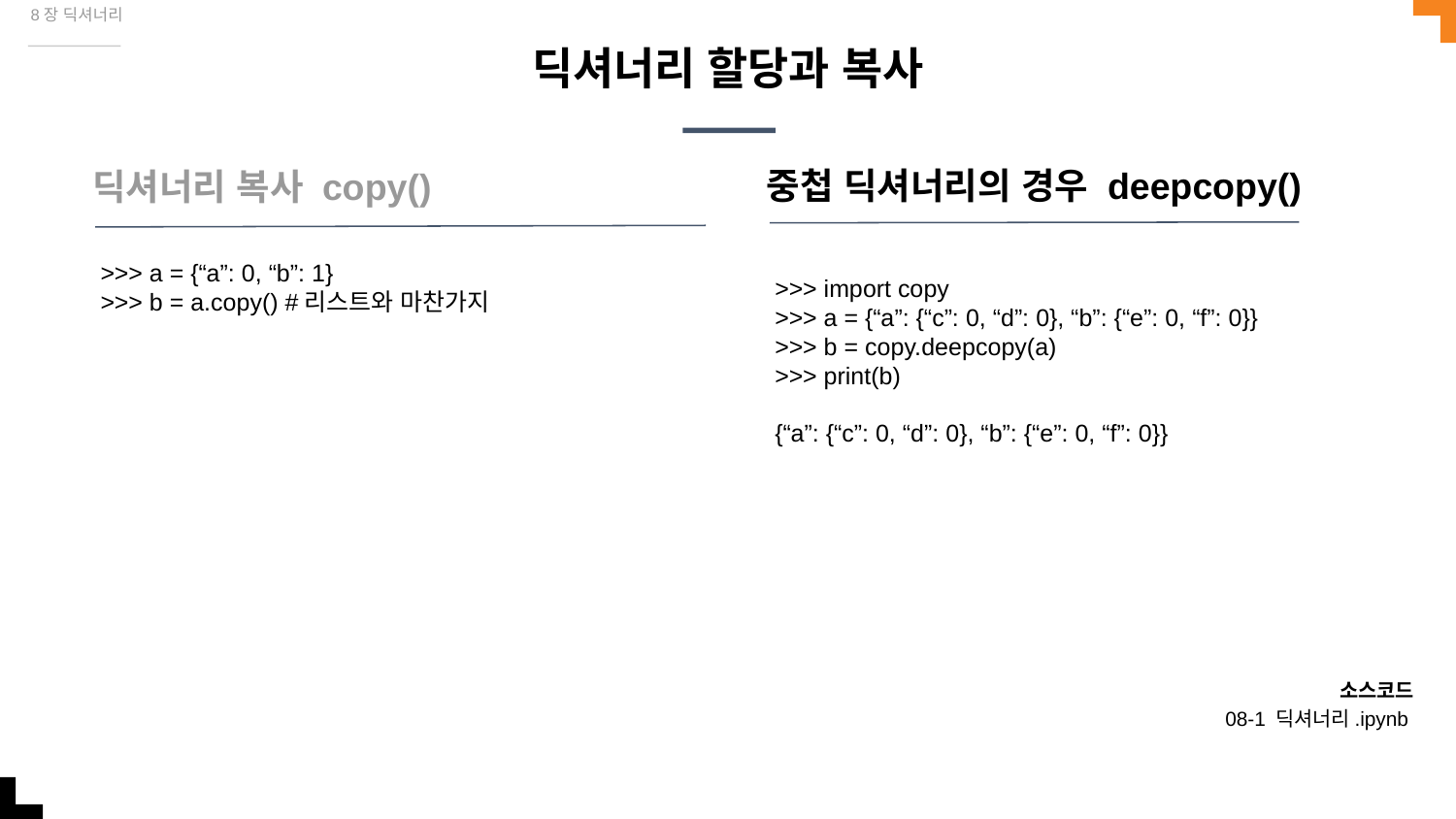

8장 딕셔너리
# 딕셔너리 할당과 복사
중첩 딕셔너리의 경우 deepcopy()
딕셔너리 복사 copy()
>>> a = {“a”: 0, “b”: 1}
>>> b = a.copy() #리스트와 마찬가지
>>> import copy
>>> a = {“a”: {“c”: 0, “d”: 0}, “b”: {“e”: 0, “f”: 0}}
>>> b = copy.deepcopy(a)
>>> print(b)

{“a”: {“c”: 0, “d”: 0}, “b”: {“e”: 0, “f”: 0}}

소스코드
08-1 딕셔너리.ipynb